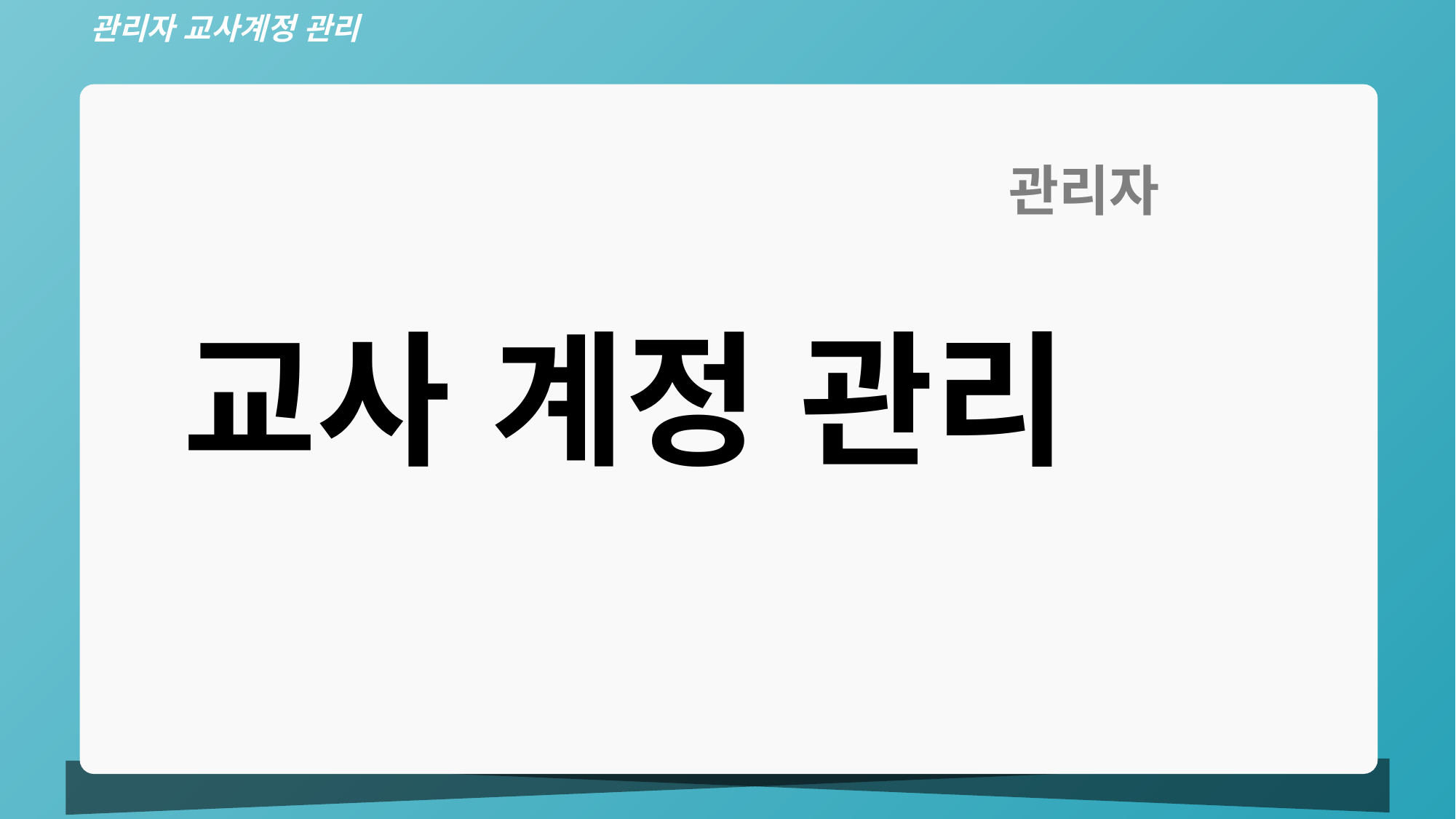

관리자 교사계정 관리

관리자
교사 계정 관리